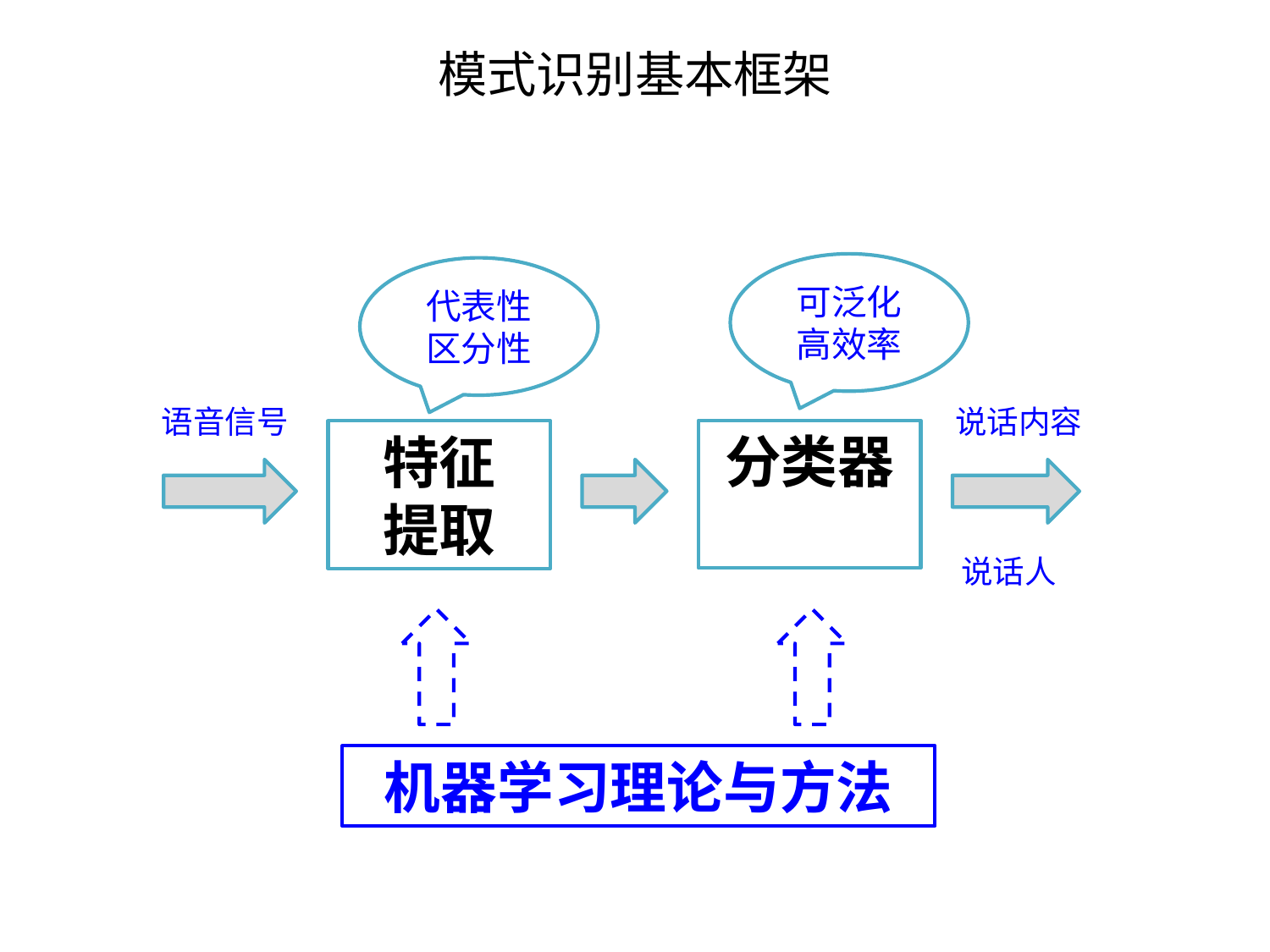

模式识别基本框架
可泛化
高效率
代表性
区分性
语音信号
说话内容
分类器

特征
提取

说话人

机器学习理论与方法